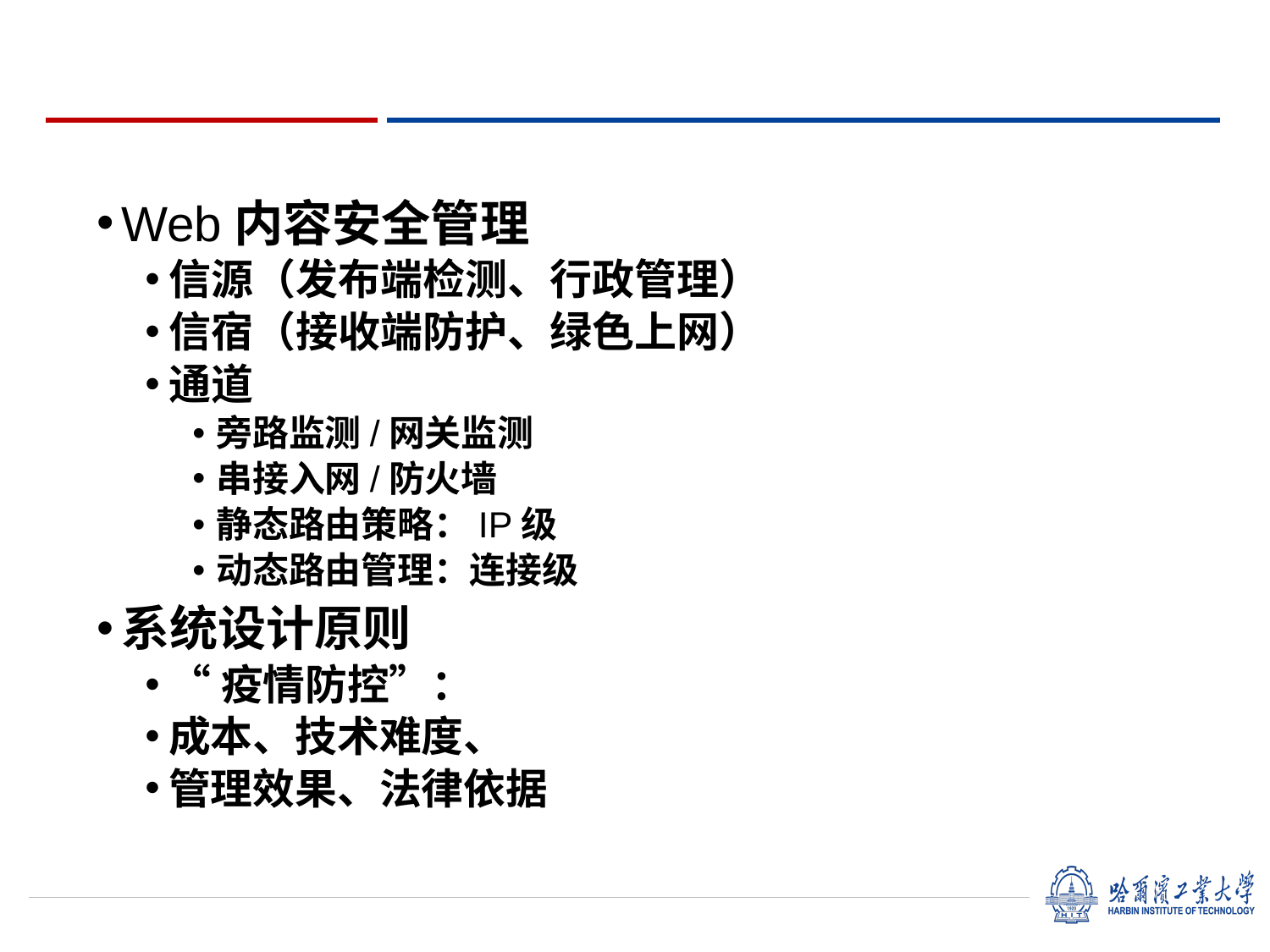

Web内容安全管理
信源（发布端检测、行政管理）
信宿（接收端防护、绿色上网）
通道
旁路监测/网关监测
串接入网/防火墙
静态路由策略：IP级
动态路由管理：连接级
系统设计原则
“疫情防控”：
成本、技术难度、
管理效果、法律依据